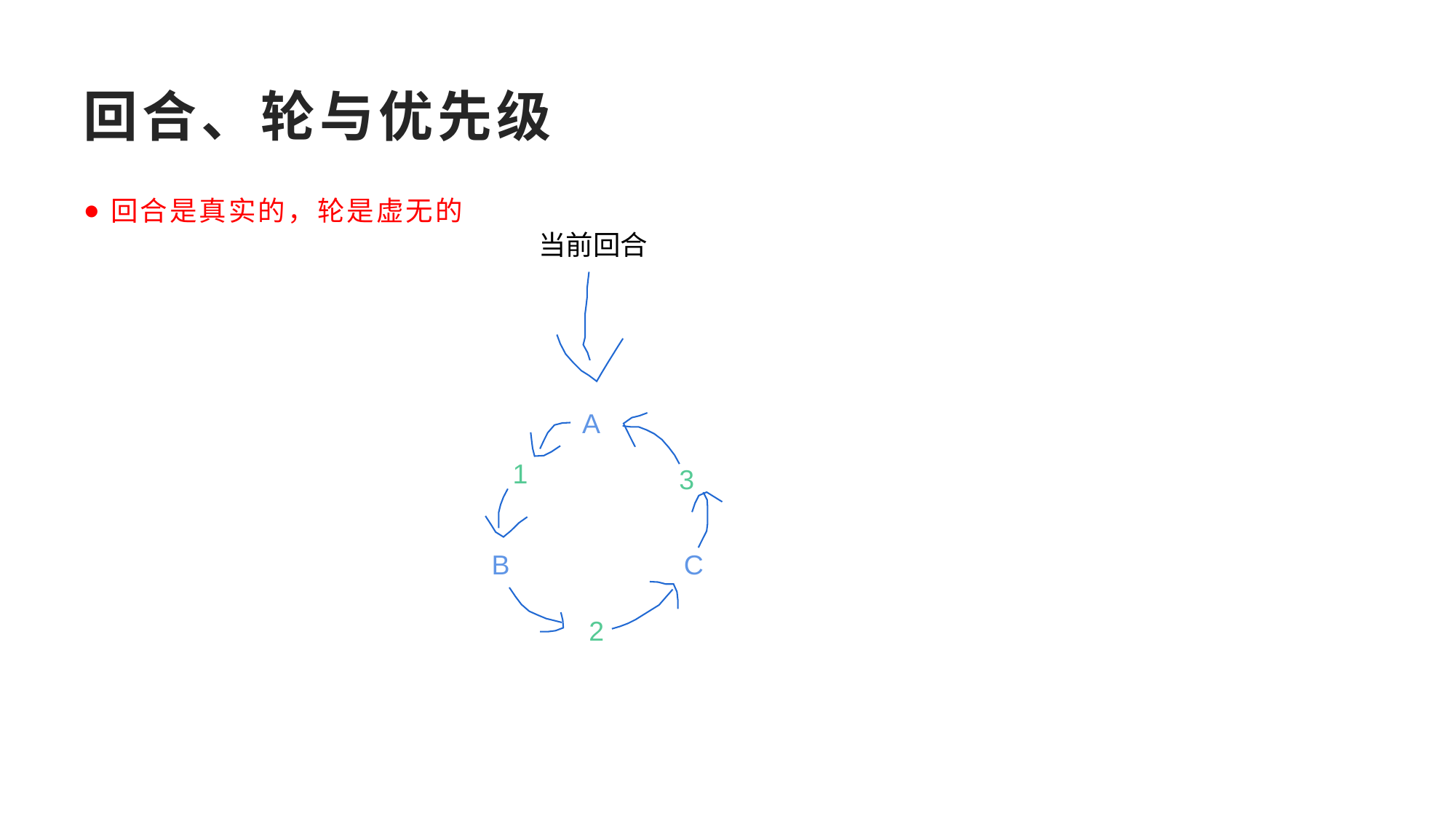

# 回合、轮与优先级
回合是真实的，轮是虚无的
当前回合

A

1
3

B
C

2